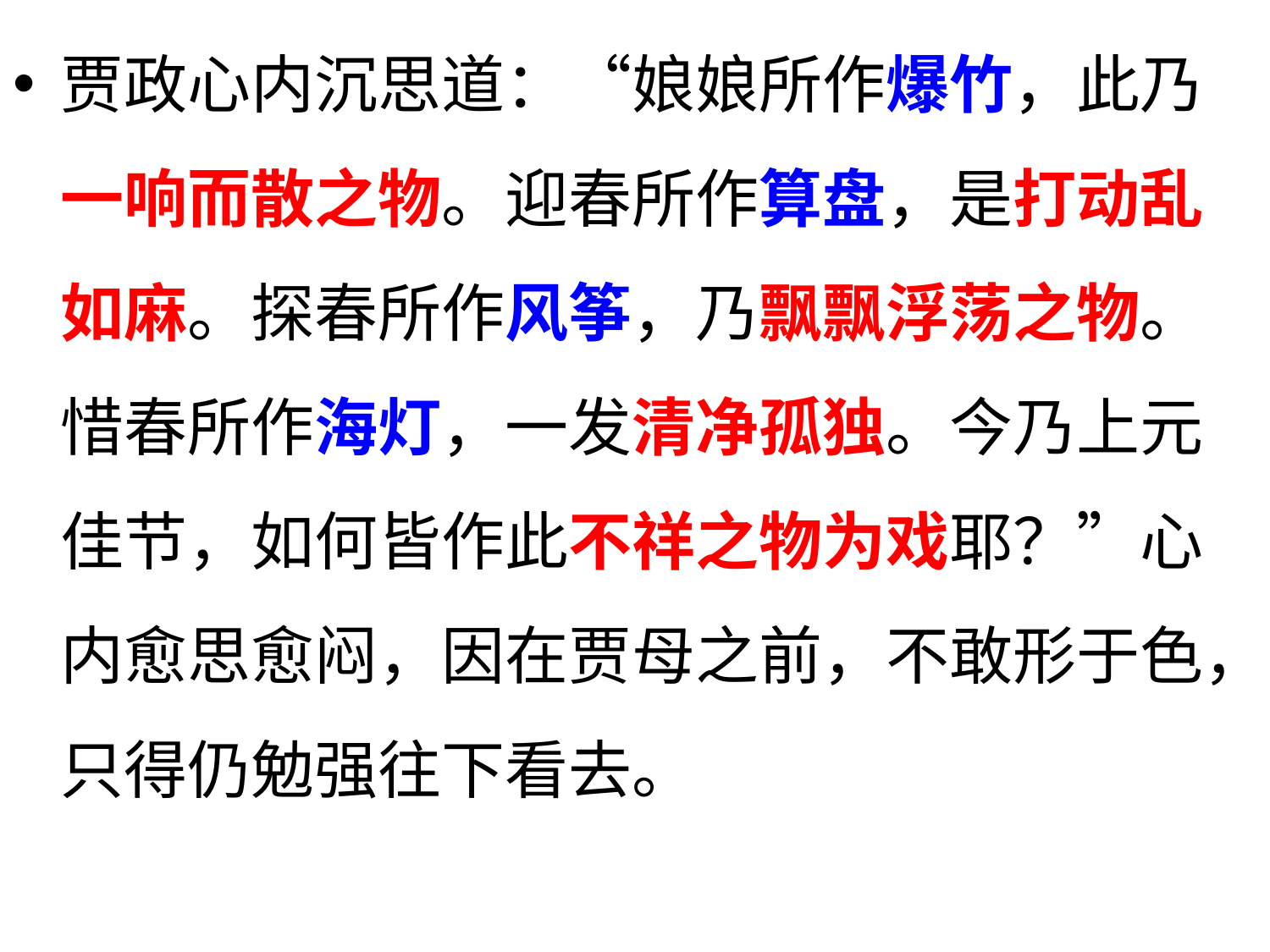

贾政心内沉思道：“娘娘所作爆竹，此乃一响而散之物。迎春所作算盘，是打动乱如麻。探春所作风筝，乃飘飘浮荡之物。惜春所作海灯，一发清净孤独。今乃上元佳节，如何皆作此不祥之物为戏耶？”心内愈思愈闷，因在贾母之前，不敢形于色，只得仍勉强往下看去。